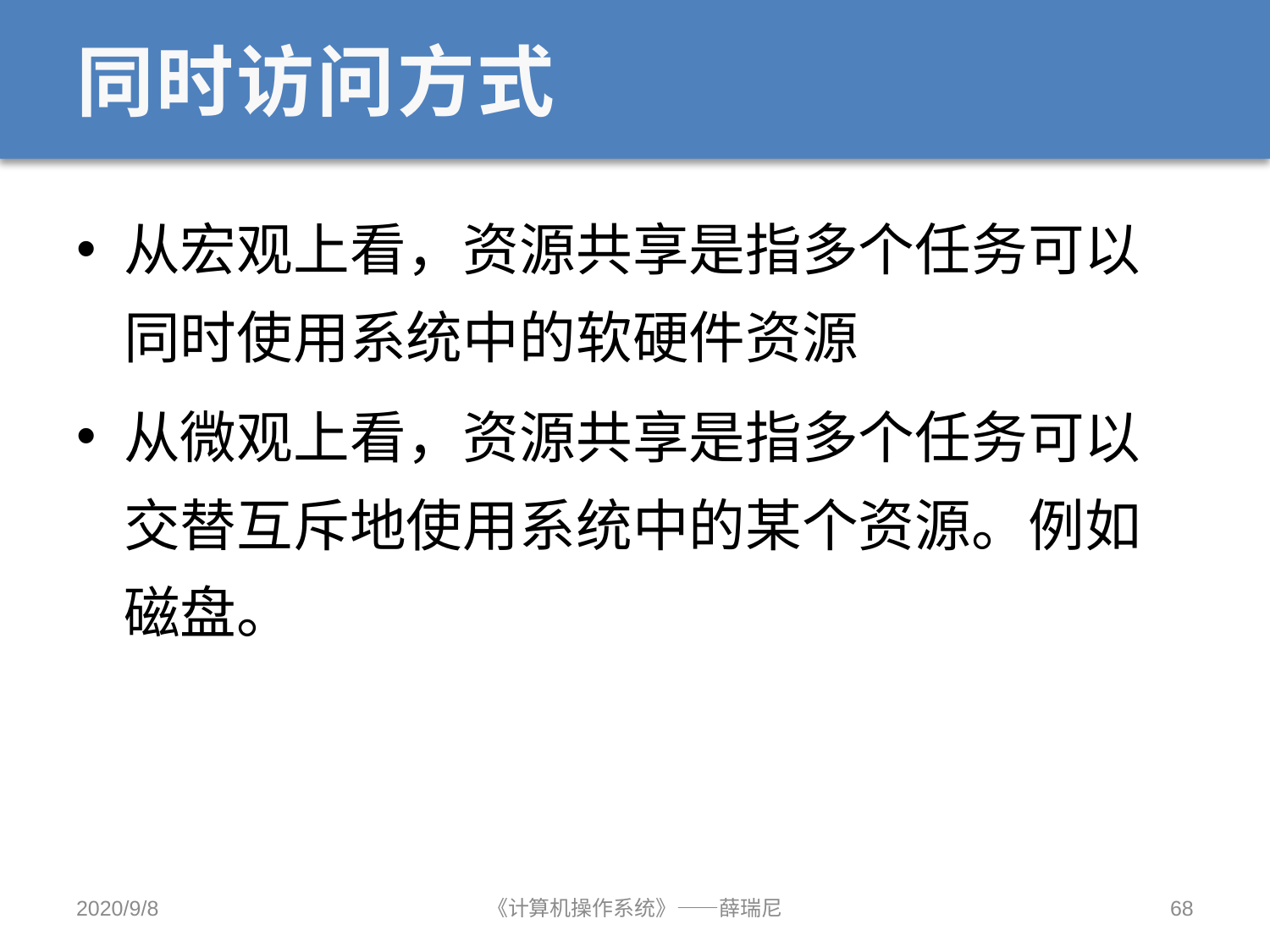

# 同时访问方式
从宏观上看，资源共享是指多个任务可以同时使用系统中的软硬件资源
从微观上看，资源共享是指多个任务可以交替互斥地使用系统中的某个资源。例如磁盘。
2020/9/8
《计算机操作系统》——薛瑞尼
68